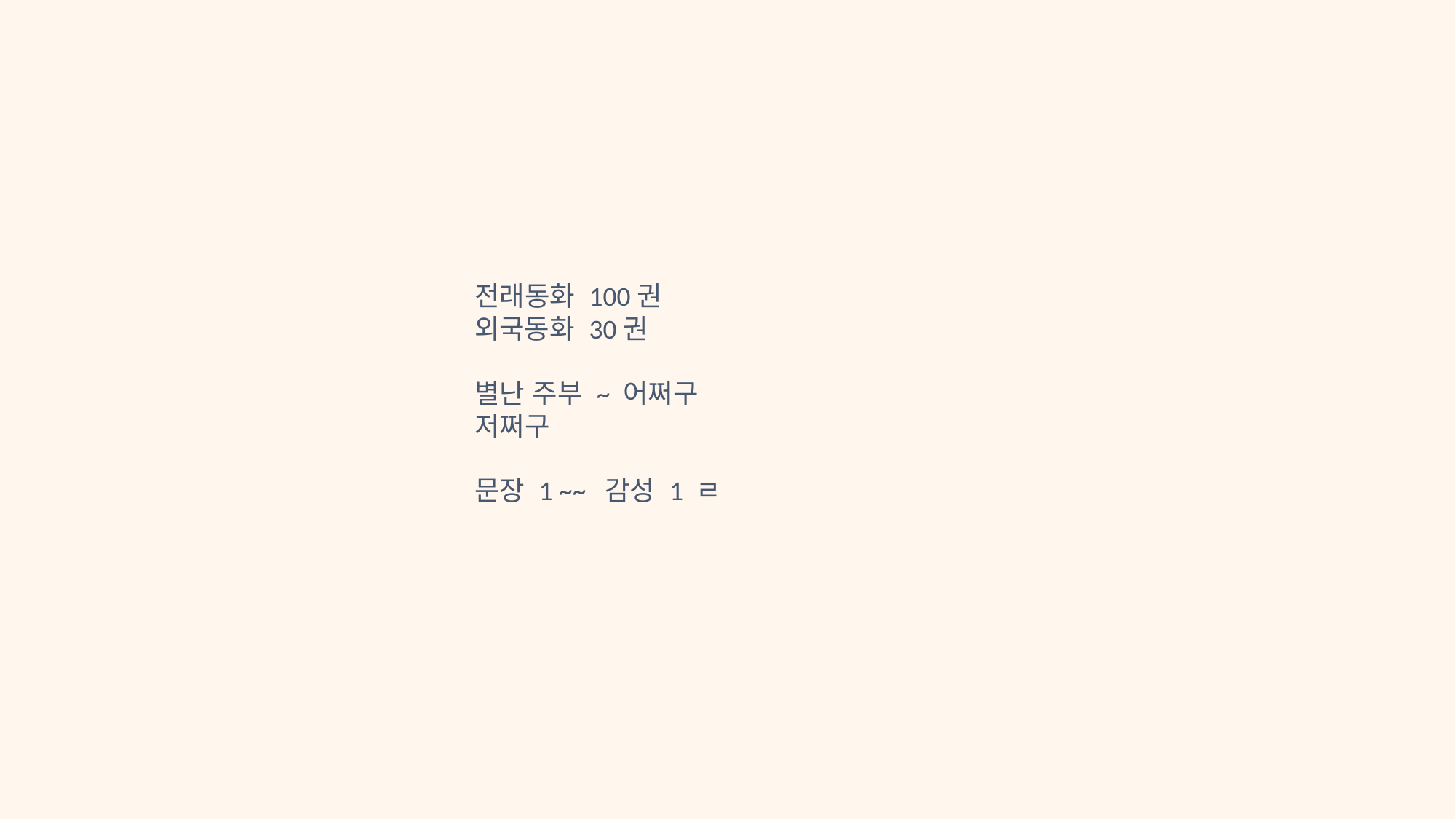

전래동화 100권
외국동화 30권
별난 주부 ~ 어쩌구 저쩌구
문장 1 ~~  감성 1 ㄹ